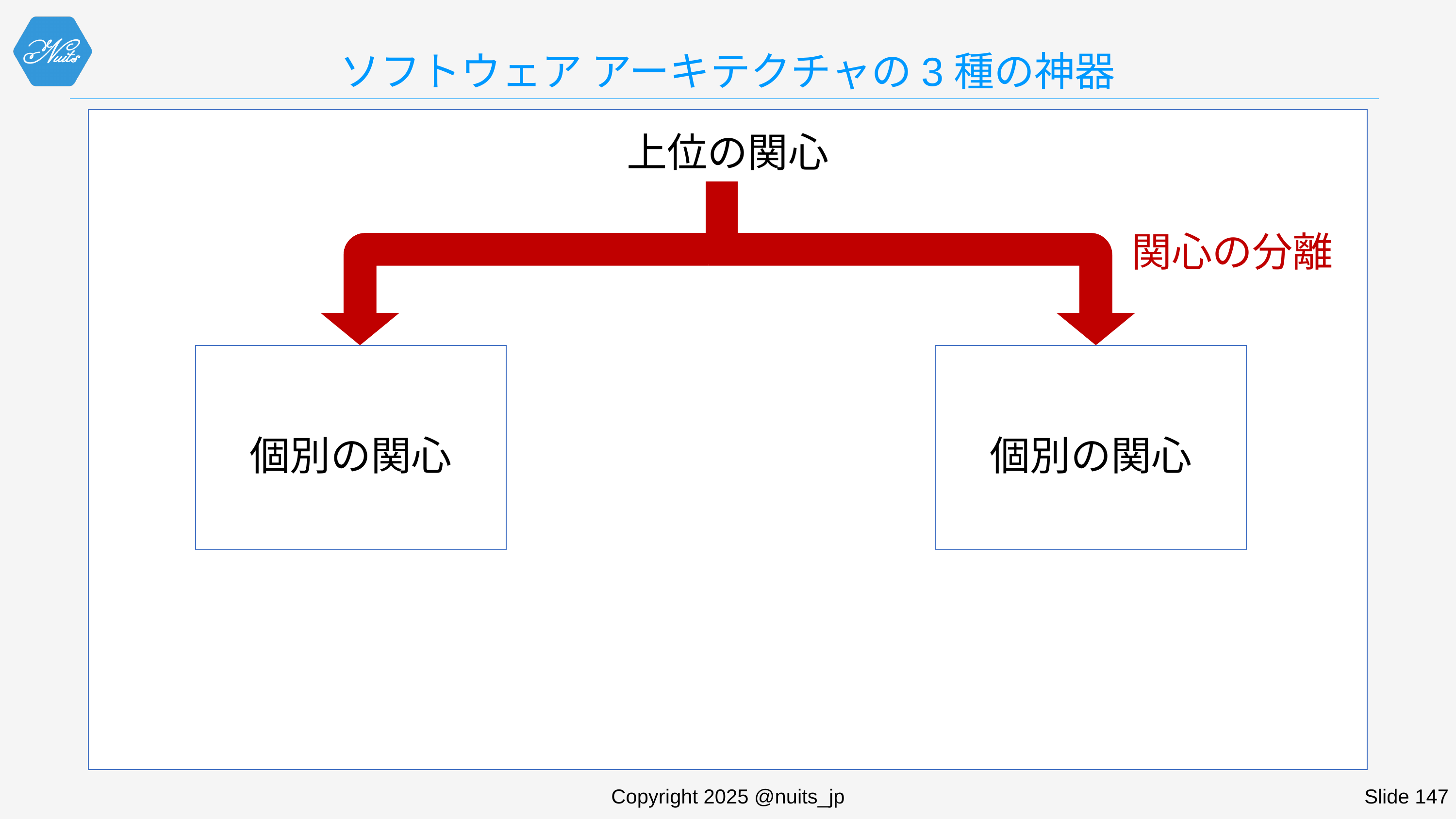

# ソフトウェア アーキテクチャの3種の神器

上位の関心

関心の分離
個別の関心
個別の関心